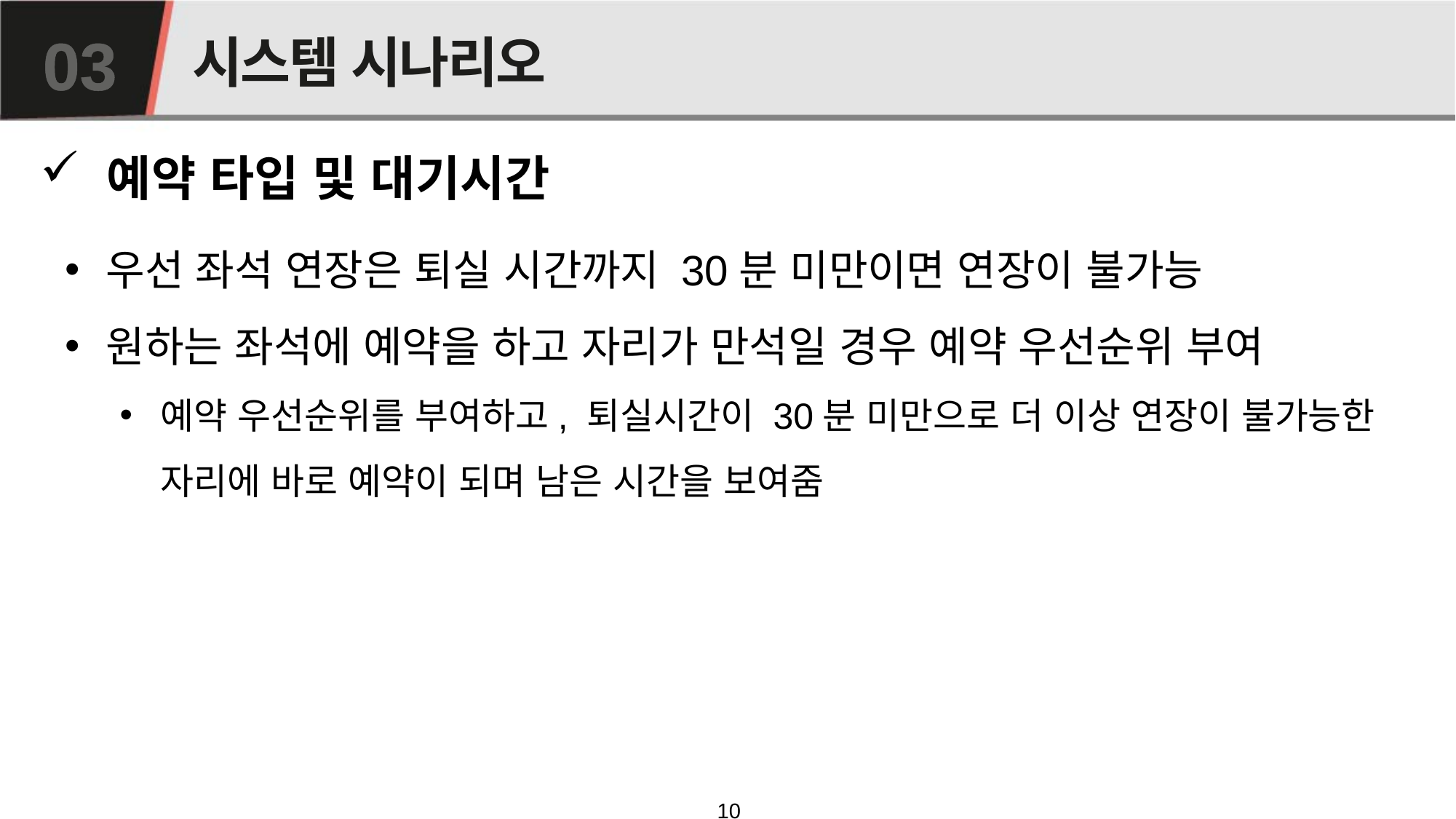

# 시스템 시나리오
03
 예약 타입 및 대기시간
우선 좌석 연장은 퇴실 시간까지 30분 미만이면 연장이 불가능
원하는 좌석에 예약을 하고 자리가 만석일 경우 예약 우선순위 부여
예약 우선순위를 부여하고, 퇴실시간이 30분 미만으로 더 이상 연장이 불가능한 자리에 바로 예약이 되며 남은 시간을 보여줌

10